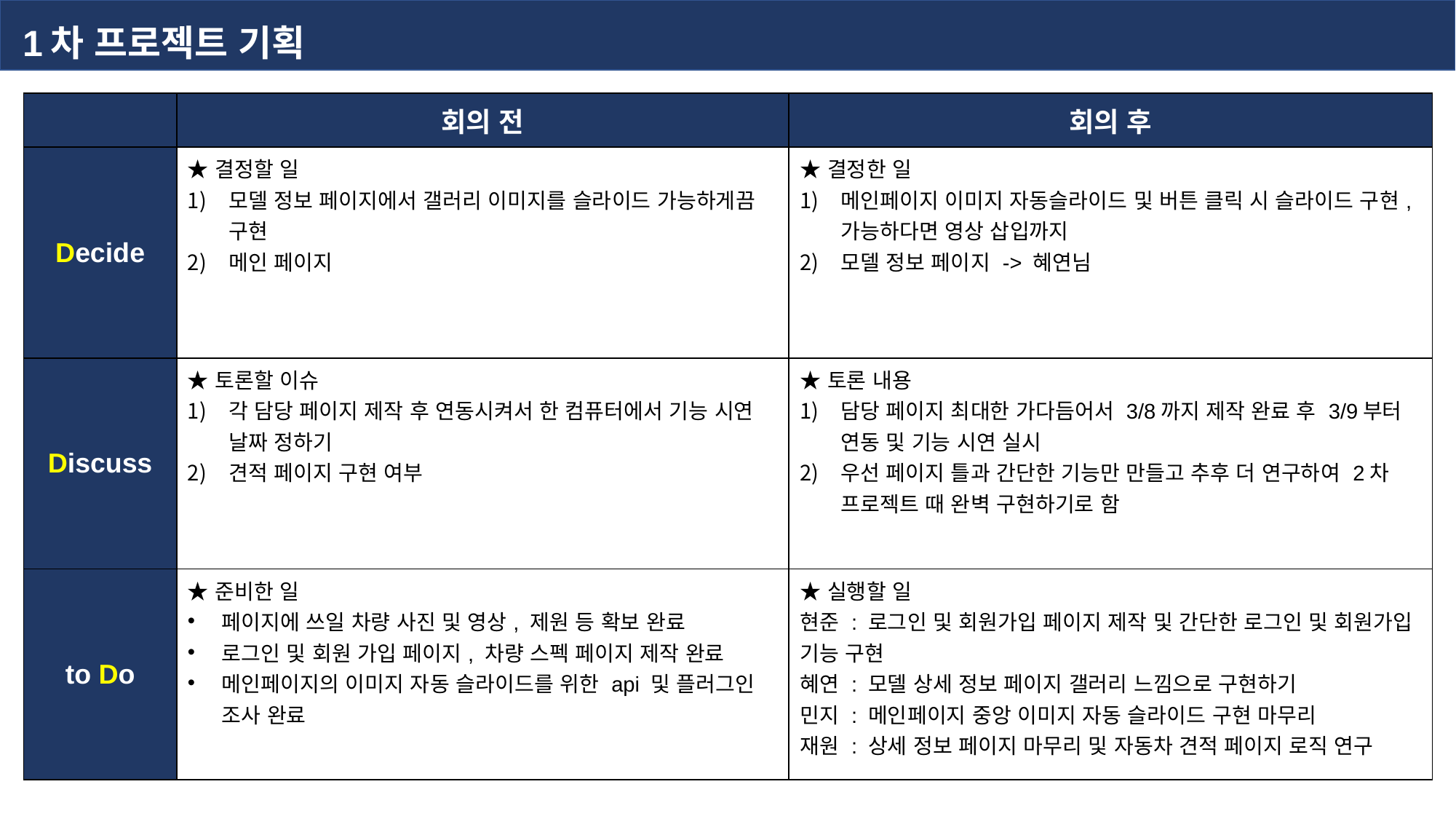

1차 프로젝트 기획
|  | 회의 전 | 회의 후 |
| --- | --- | --- |
| Decide | ★결정할 일 모델 정보 페이지에서 갤러리 이미지를 슬라이드 가능하게끔 구현 메인 페이지 | ★결정한 일 메인페이지 이미지 자동슬라이드 및 버튼 클릭 시 슬라이드 구현, 가능하다면 영상 삽입까지 모델 정보 페이지 -> 혜연님 |
| Discuss | ★토론할 이슈 각 담당 페이지 제작 후 연동시켜서 한 컴퓨터에서 기능 시연 날짜 정하기 견적 페이지 구현 여부 | ★토론 내용 담당 페이지 최대한 가다듬어서 3/8까지 제작 완료 후 3/9부터 연동 및 기능 시연 실시 우선 페이지 틀과 간단한 기능만 만들고 추후 더 연구하여 2차 프로젝트 때 완벽 구현하기로 함 |
| to Do | ★준비한 일 페이지에 쓰일 차량 사진 및 영상, 제원 등 확보 완료 로그인 및 회원 가입 페이지, 차량 스펙 페이지 제작 완료 메인페이지의 이미지 자동 슬라이드를 위한 api 및 플러그인 조사 완료 | ★실행할 일 현준 : 로그인 및 회원가입 페이지 제작 및 간단한 로그인 및 회원가입 기능 구현 혜연 : 모델 상세 정보 페이지 갤러리 느낌으로 구현하기 민지 : 메인페이지 중앙 이미지 자동 슬라이드 구현 마무리 재원 : 상세 정보 페이지 마무리 및 자동차 견적 페이지 로직 연구 |